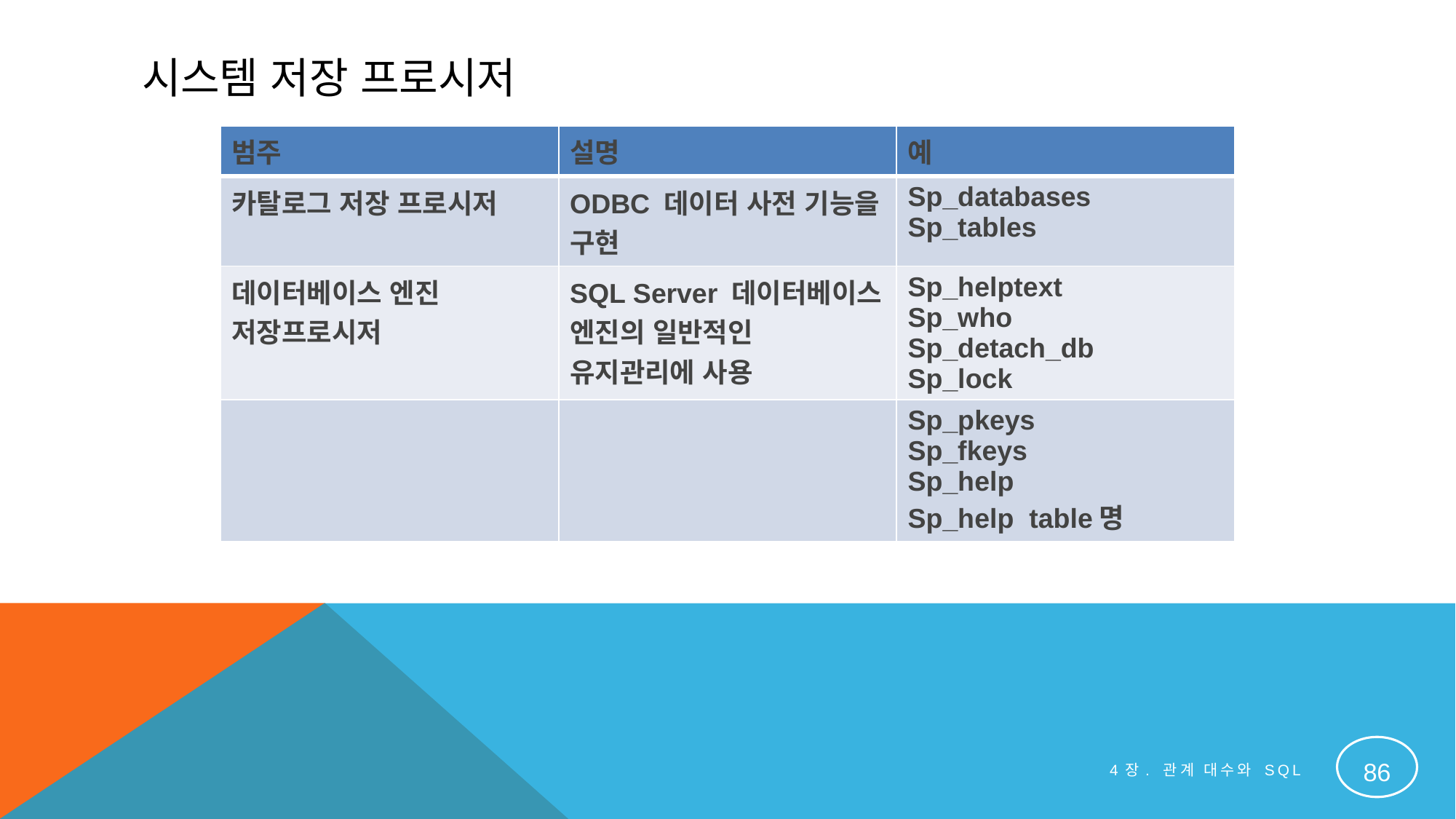

# 시스템 저장 프로시저
| 범주 | 설명 | 예 |
| --- | --- | --- |
| 카탈로그 저장 프로시저 | ODBC 데이터 사전 기능을 구현 | Sp\_databases Sp\_tables |
| 데이터베이스 엔진 저장프로시저 | SQL Server 데이터베이스 엔진의 일반적인 유지관리에 사용 | Sp\_helptext Sp\_who Sp\_detach\_db Sp\_lock |
|  |  | Sp\_pkeys Sp\_fkeys Sp\_help Sp\_help table명 |

86
4장. 관계 대수와 SQL